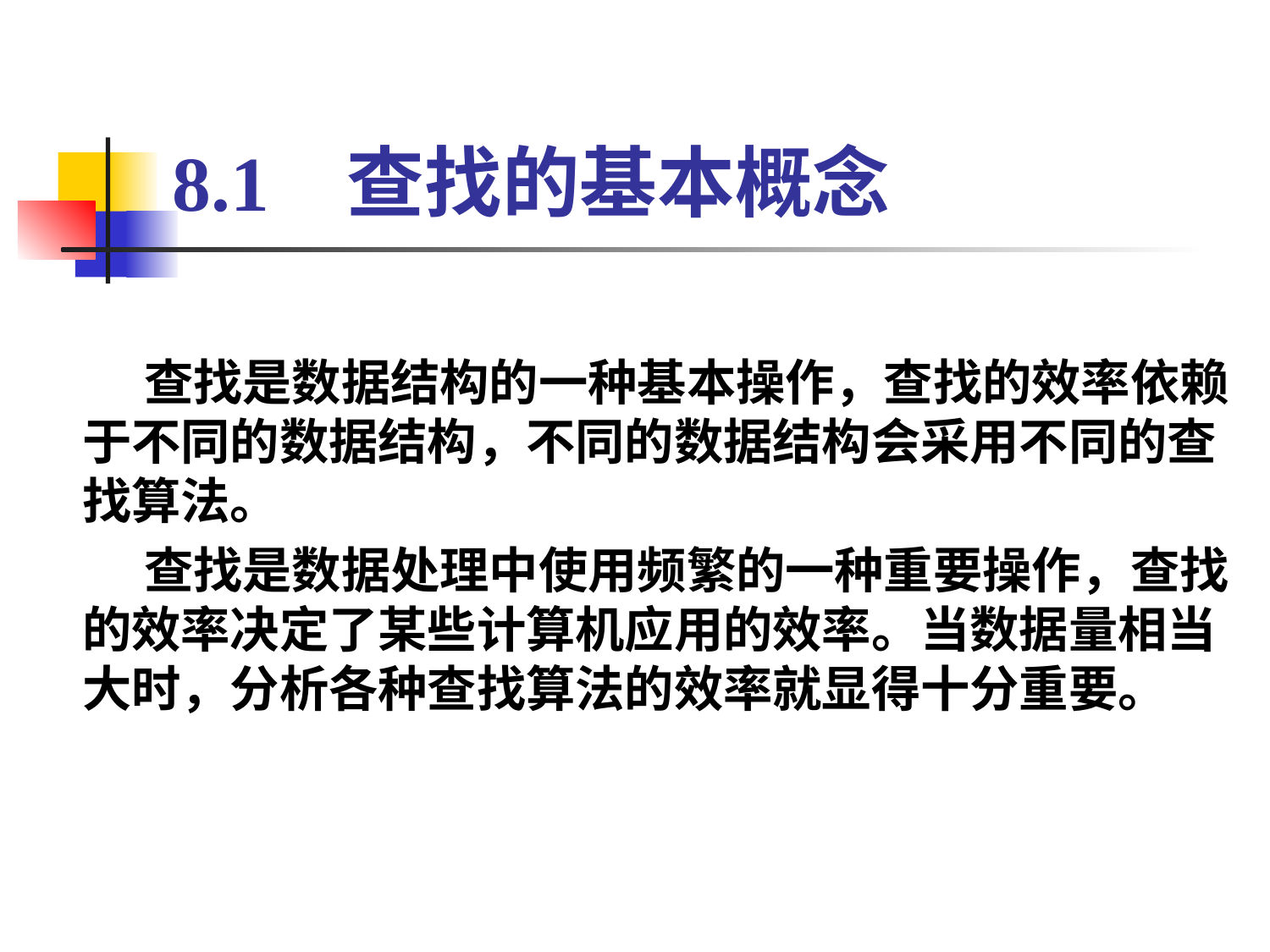

# 8.1   查找的基本概念

查找是数据结构的一种基本操作，查找的效率依赖于不同的数据结构，不同的数据结构会采用不同的查找算法。
查找是数据处理中使用频繁的一种重要操作，查找的效率决定了某些计算机应用的效率。当数据量相当大时，分析各种查找算法的效率就显得十分重要。

3